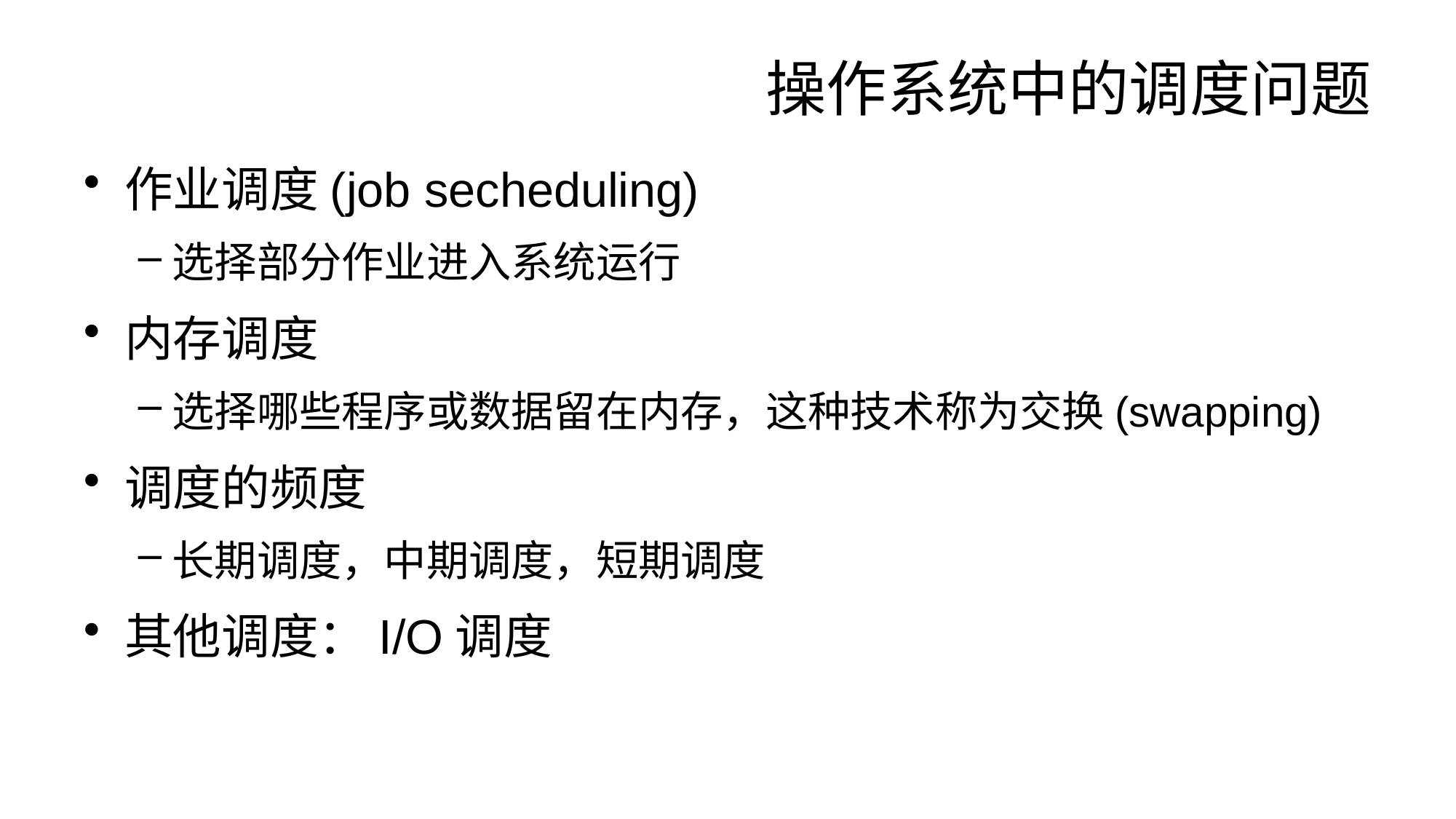

# 操作系统中的调度问题
作业调度(job secheduling)
选择部分作业进入系统运行
内存调度
选择哪些程序或数据留在内存，这种技术称为交换(swapping)
调度的频度
长期调度，中期调度，短期调度
其他调度：I/O调度